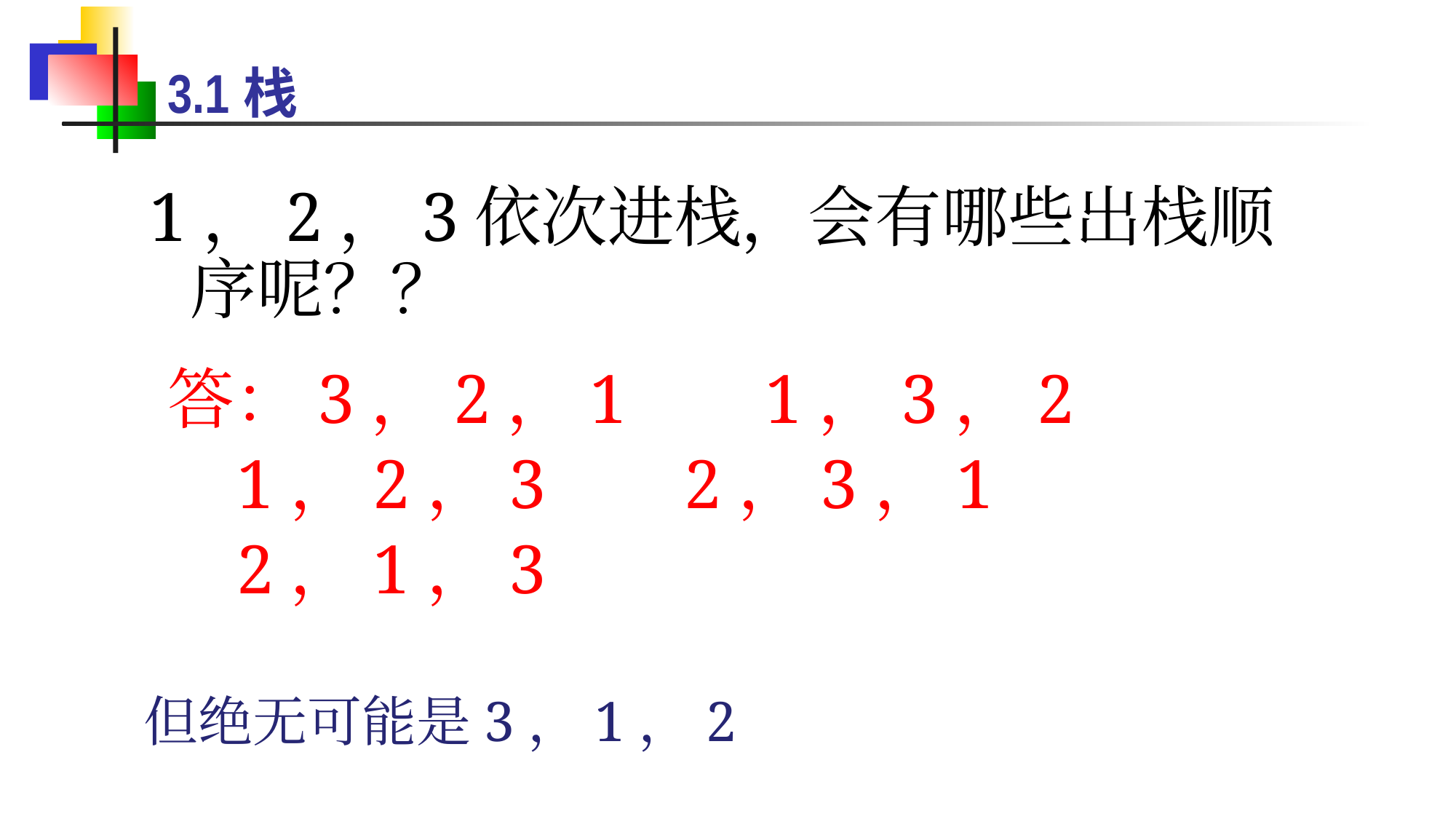

3.1栈
1，2，3依次进栈，会有哪些出栈顺序呢？？
答：3，2，1        1，3，2
    1，2，3        2，3，1
    2，1，3

但绝无可能是3，1，2